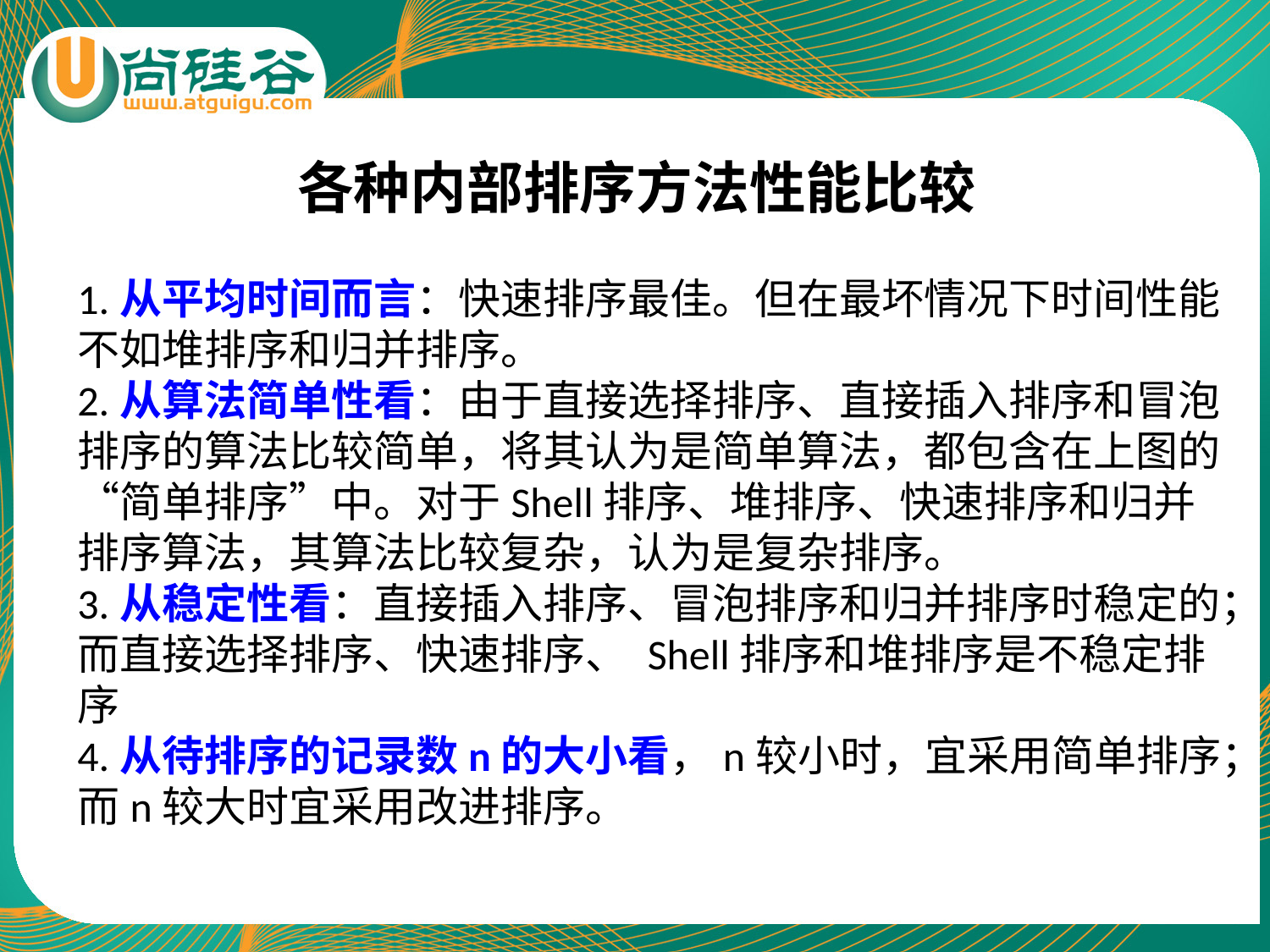

各种内部排序方法性能比较
1.从平均时间而言：快速排序最佳。但在最坏情况下时间性能不如堆排序和归并排序。
2.从算法简单性看：由于直接选择排序、直接插入排序和冒泡排序的算法比较简单，将其认为是简单算法，都包含在上图的“简单排序”中。对于Shell排序、堆排序、快速排序和归并排序算法，其算法比较复杂，认为是复杂排序。
3.从稳定性看：直接插入排序、冒泡排序和归并排序时稳定的；而直接选择排序、快速排序、 Shell排序和堆排序是不稳定排序
4.从待排序的记录数n的大小看，n较小时，宜采用简单排序；而n较大时宜采用改进排序。